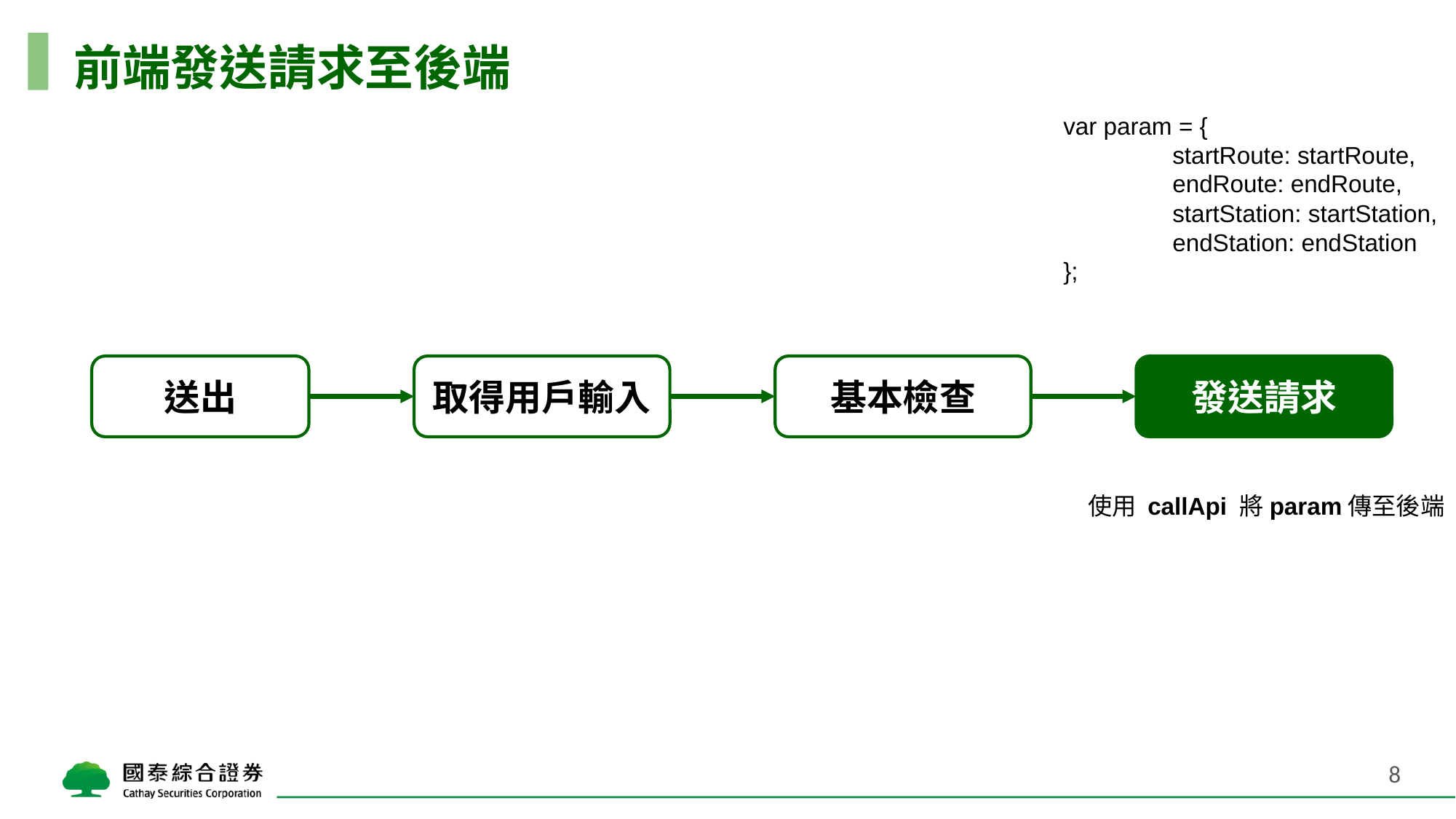

# 前端發送請求至後端
var param = {
	startRoute: startRoute,
	endRoute: endRoute,
	startStation: startStation,
	endStation: endStation
};
發送請求
送出
取得用戶輸入
基本檢查
使用 callApi 將param傳至後端
8